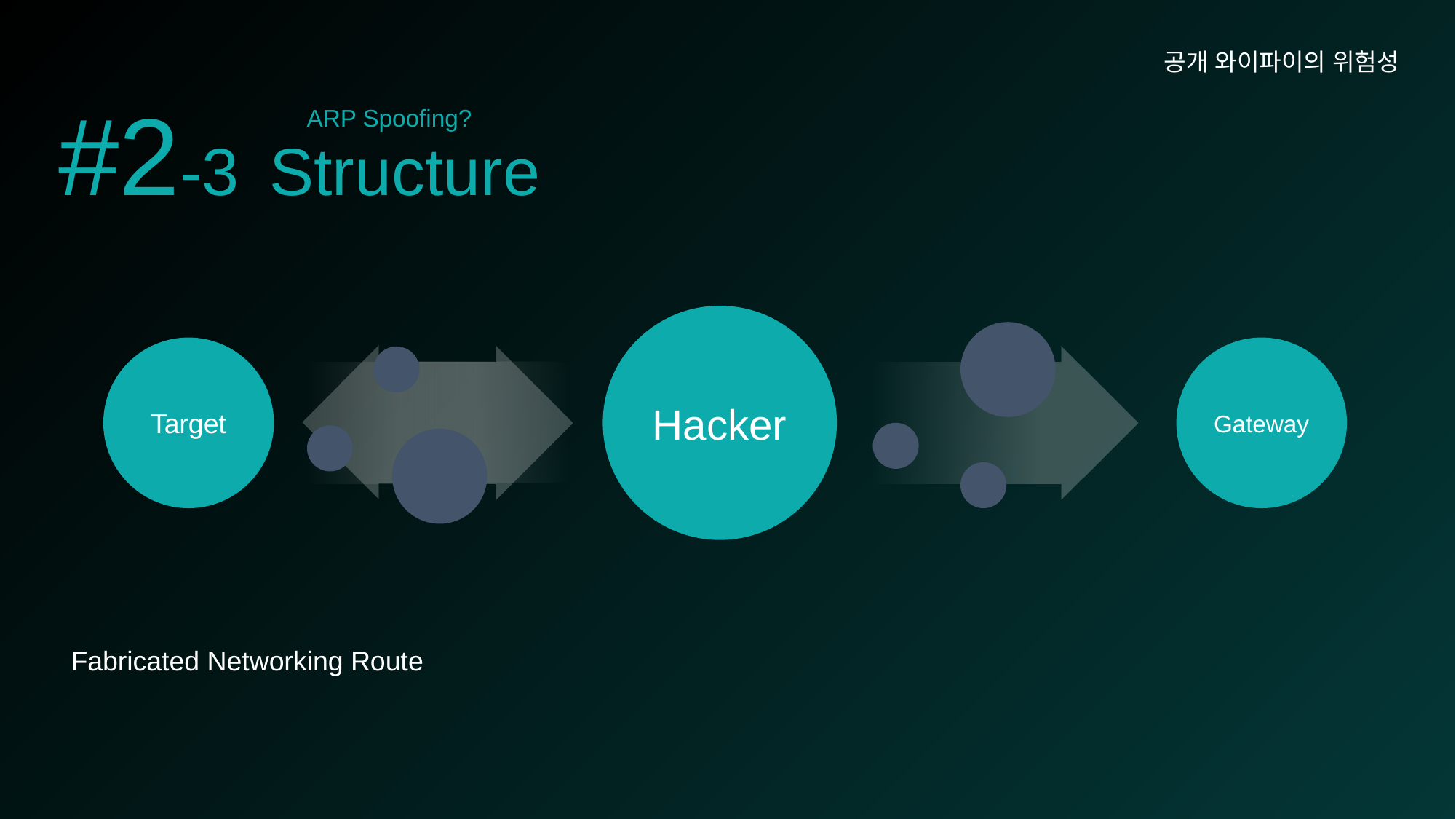

공개 와이파이의 위험성
# #2-3 Structure
ARP Spoofing?
Hacker

Target
Gateway

Fabricated Networking Route